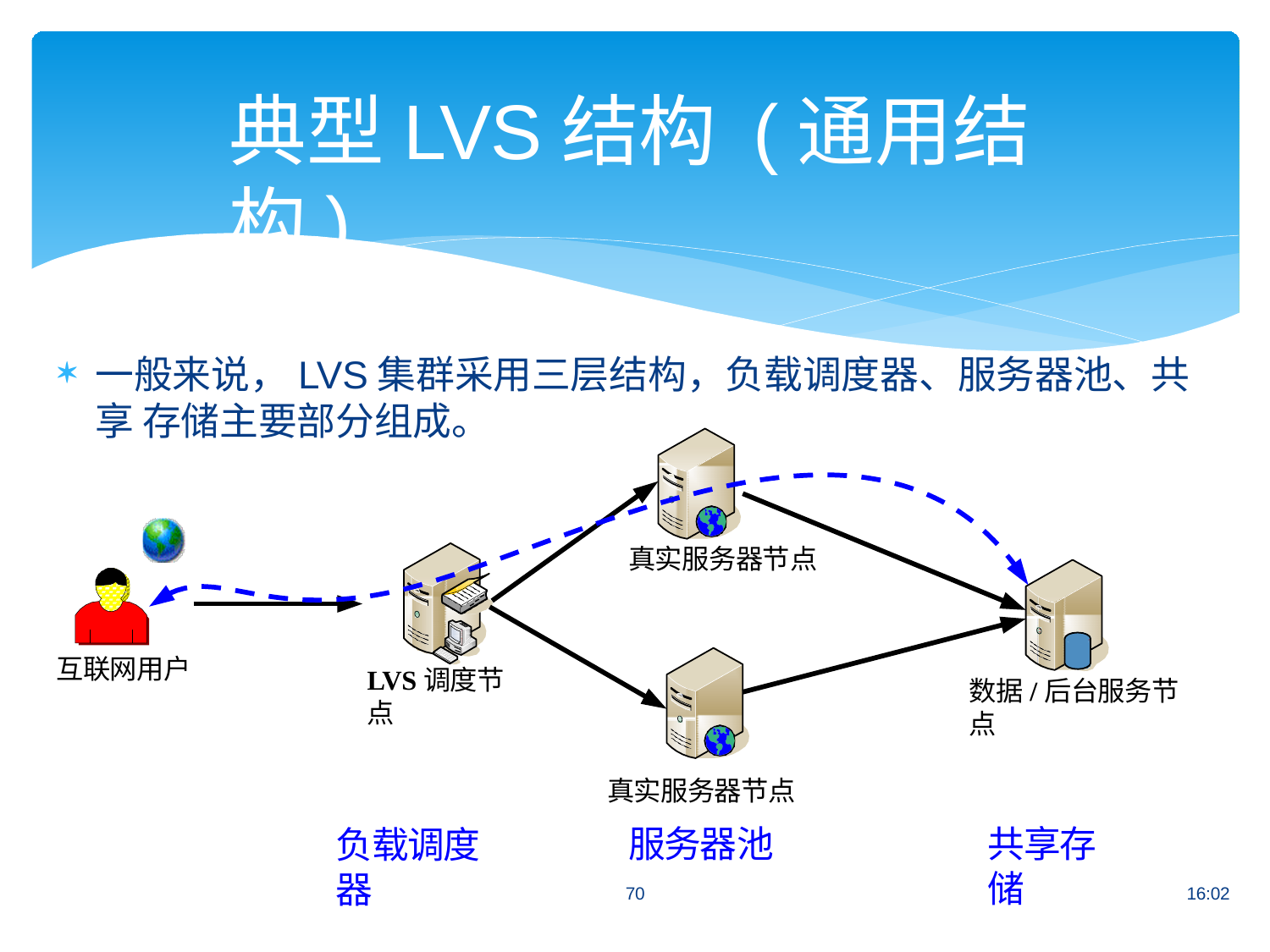

# 典型LVS结构 (通用结构)

一般来说，LVS集群采用三层结构，负载调度器、服务器池、共享 存储主要部分组成。

真实服务器节点

互联网用户

LVS调度节点

数据/后台服务节点

真实服务器节点
服务器池
共享存储
负载调度器
70
16:02